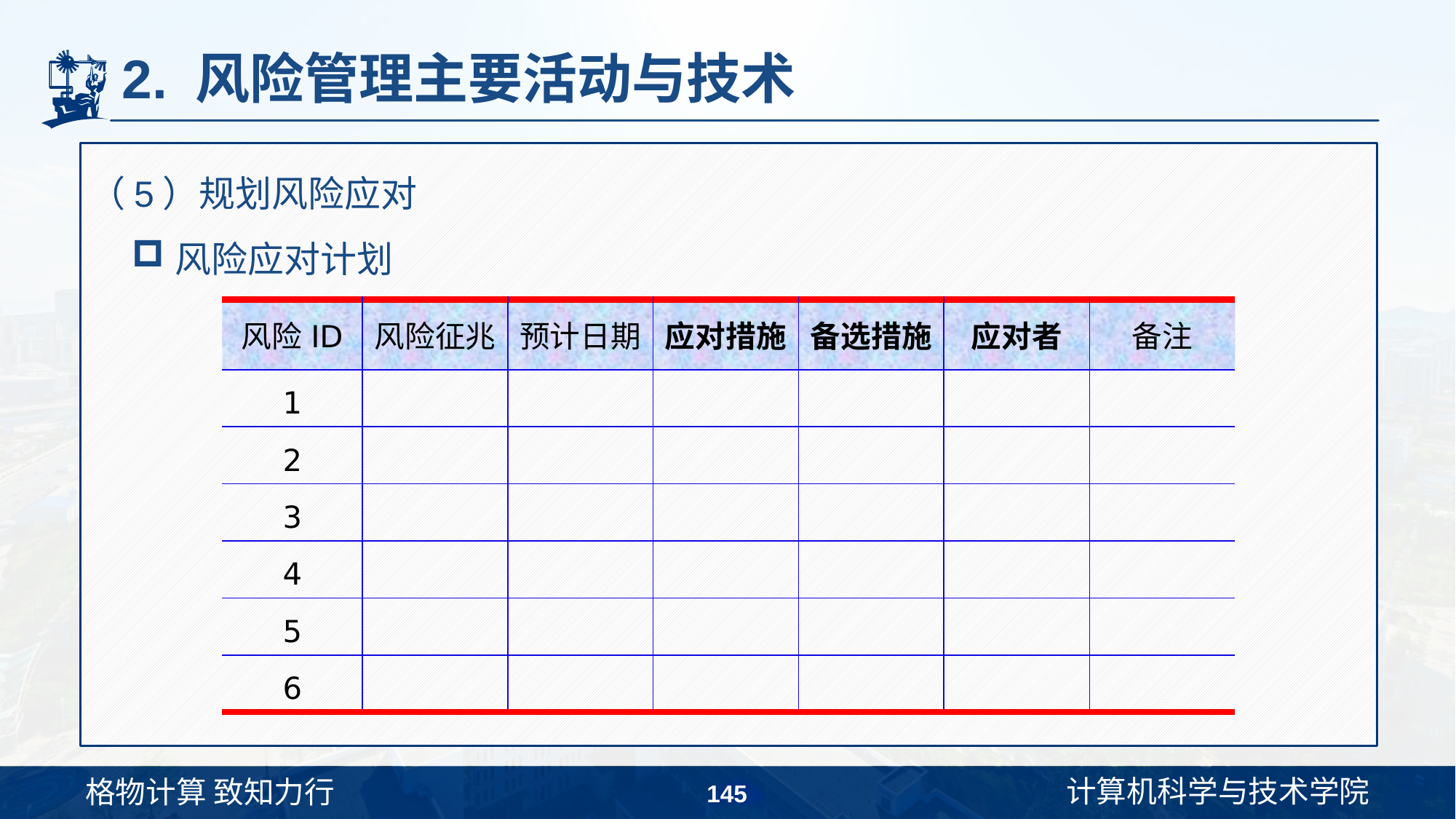

# 2. 风险管理主要活动与技术
（5）规划风险应对
风险应对计划
| 风险ID | 风险征兆 | 预计日期 | 应对措施 | 备选措施 | 应对者 | 备注 |
| --- | --- | --- | --- | --- | --- | --- |
| 1 |  |  |  |  |  |  |
| 2 |  |  |  |  |  |  |
| 3 |  |  |  |  |  |  |
| 4 |  |  |  |  |  |  |
| 5 |  |  |  |  |  |  |
| 6 |  |  |  |  |  |  |
145